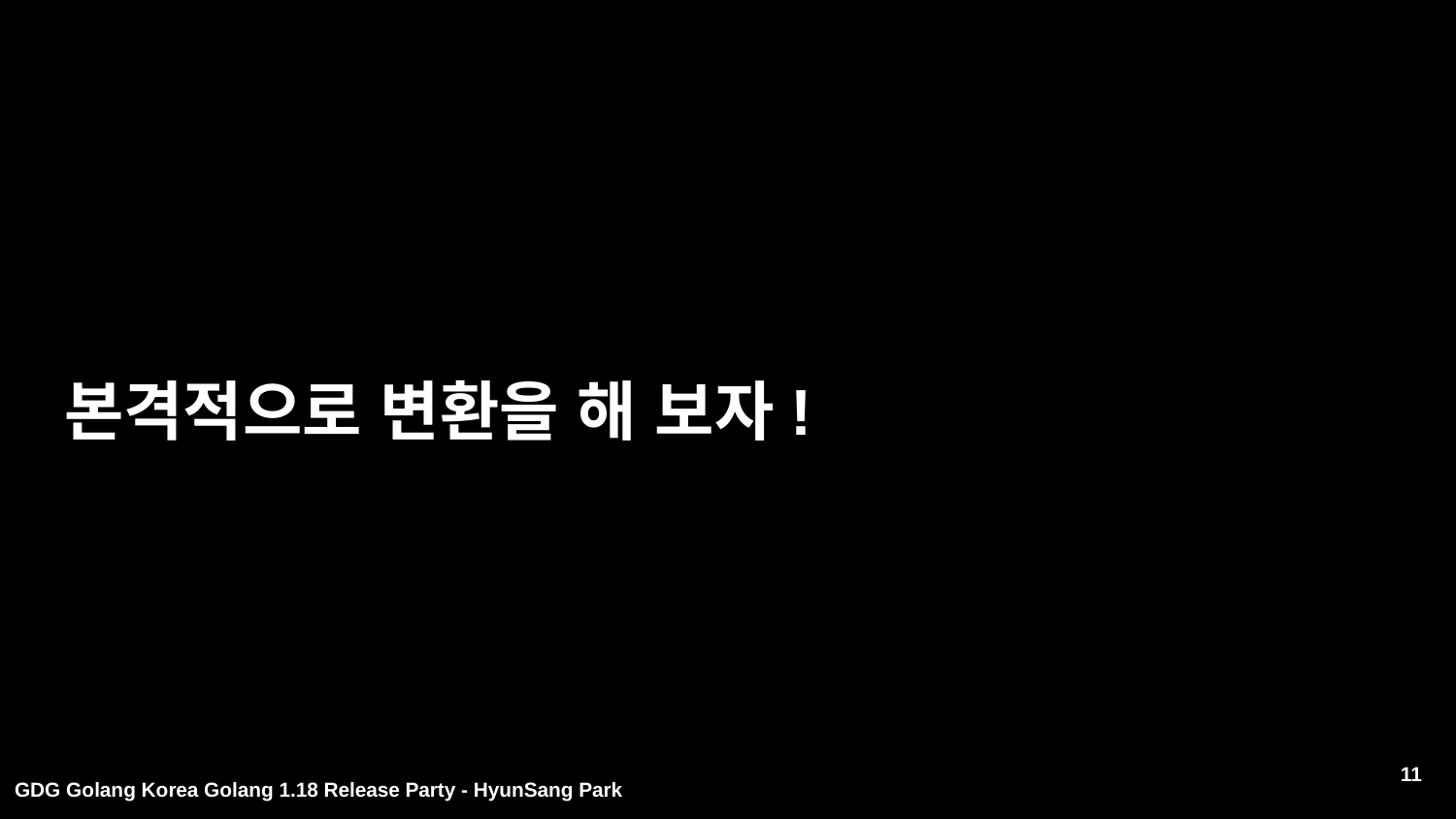

# 본격적으로 변환을 해 보자!
11
GDG Golang Korea Golang 1.18 Release Party - HyunSang Park